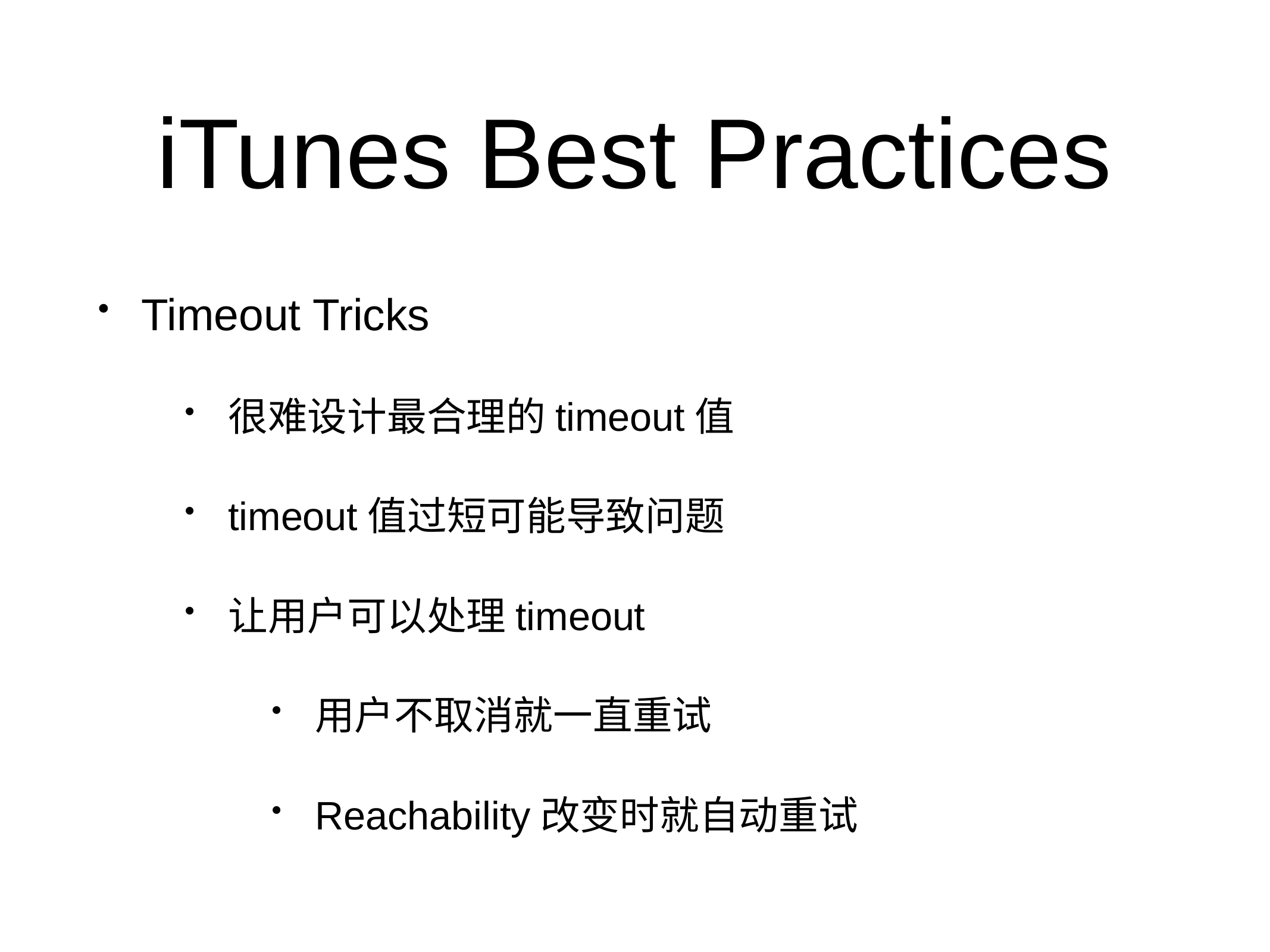

# iTunes Best Practices
Timeout Tricks
很难设计最合理的timeout值
timeout值过短可能导致问题
让用户可以处理timeout
用户不取消就一直重试
Reachability改变时就自动重试